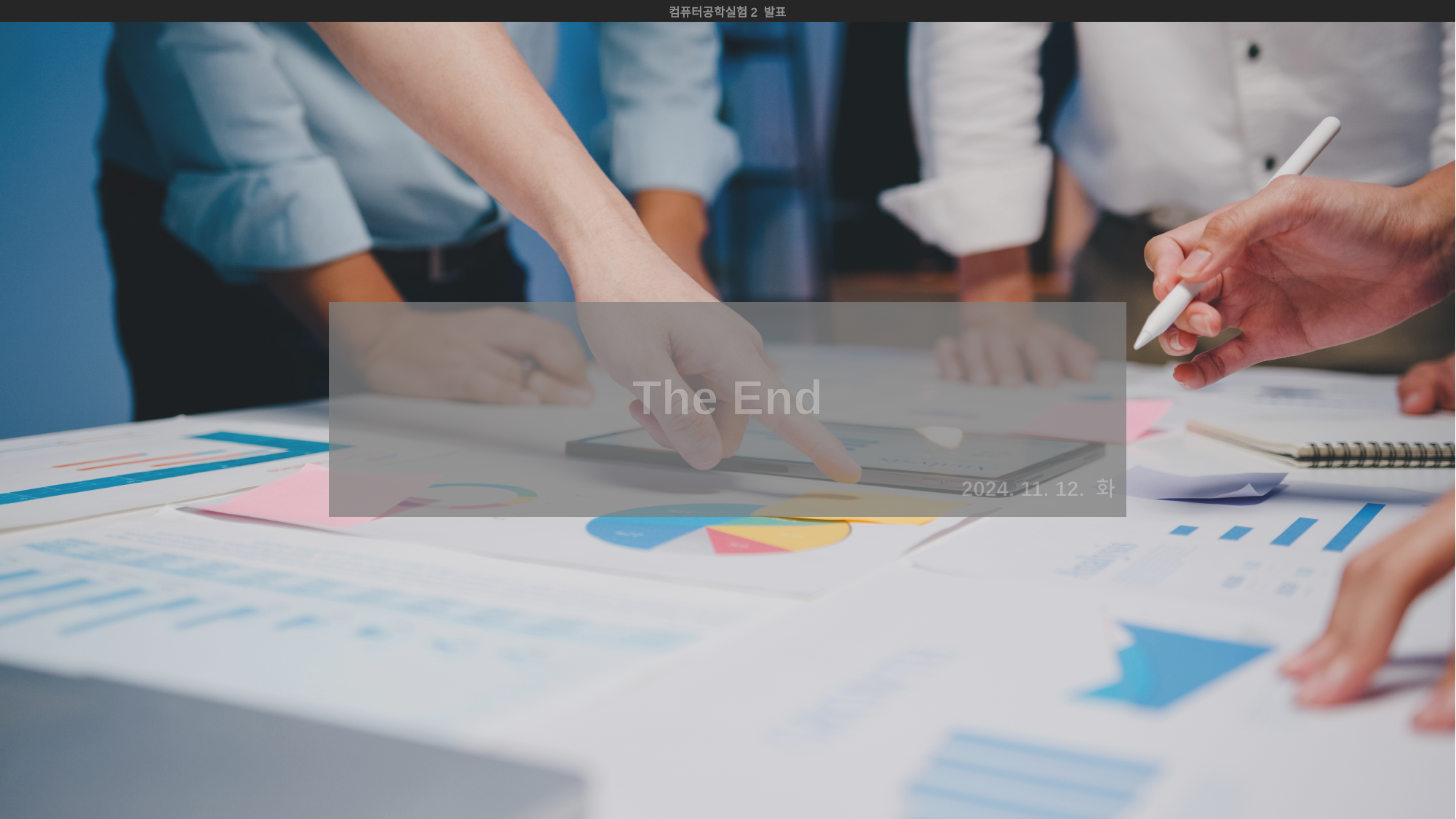

컴퓨터공학실험2 발표

The End

2024. 11. 12. 화